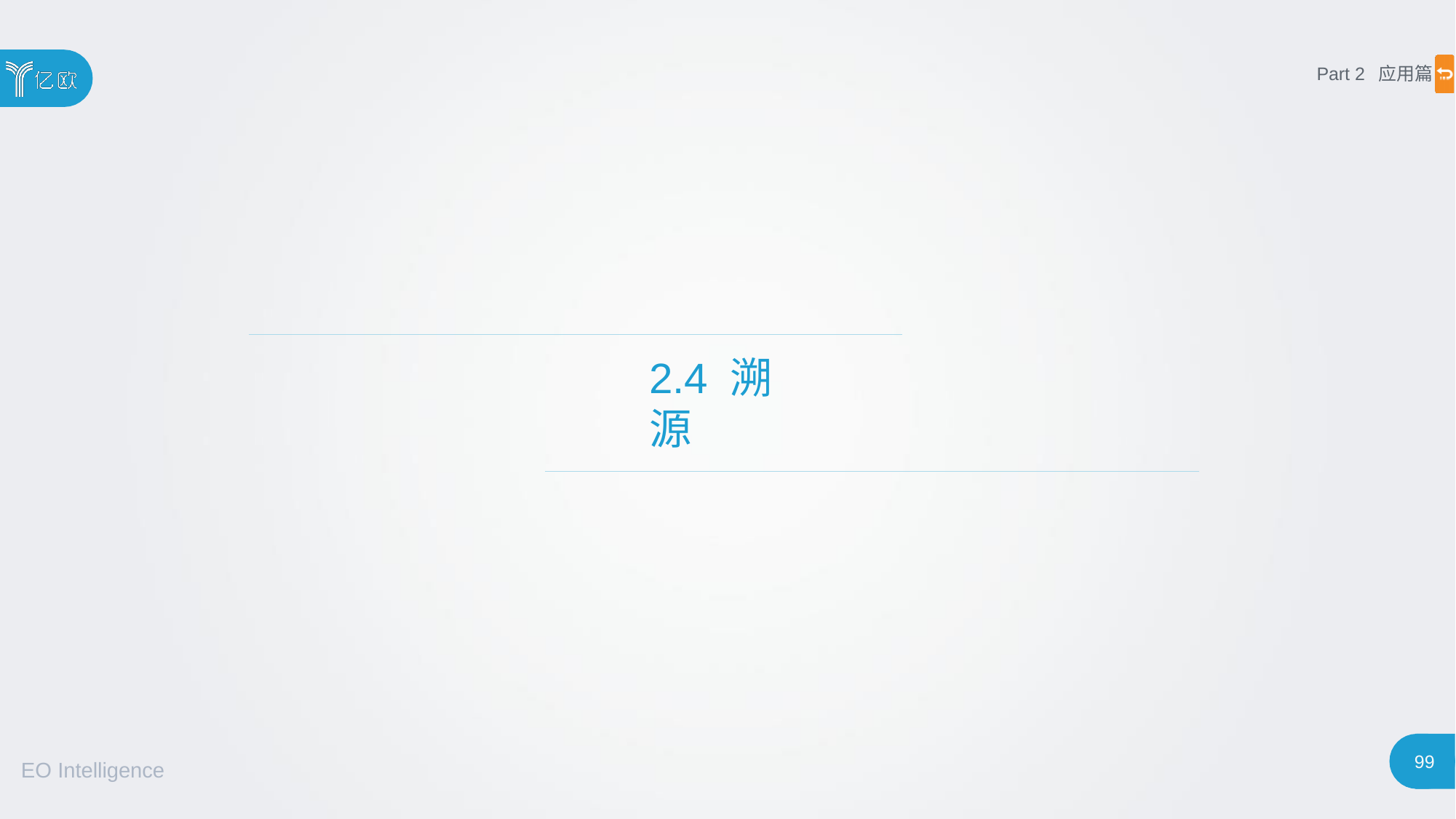

Part 2 应用篇
# 2.4 溯源
99
EO Intelligence